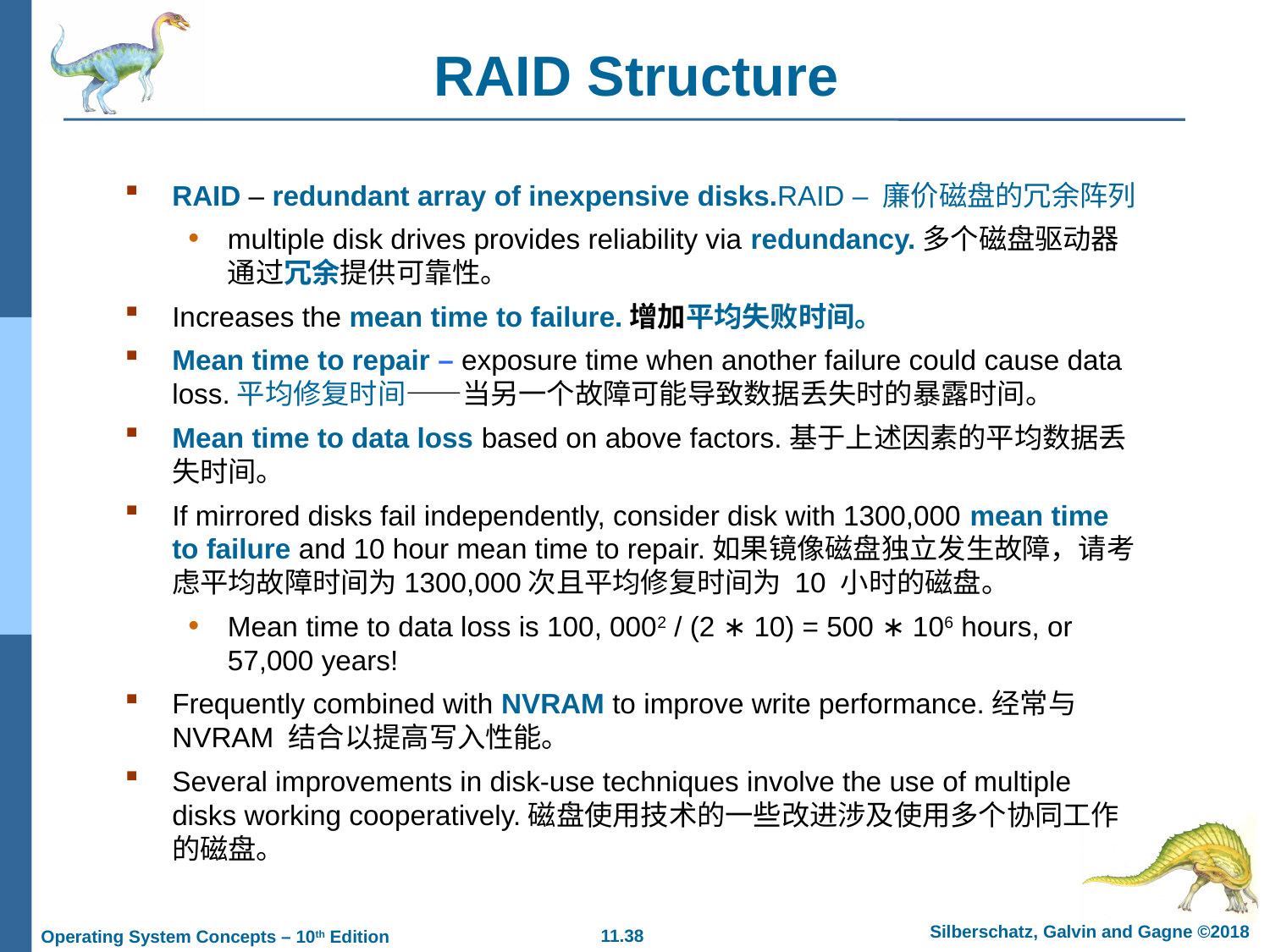

# RAID Structure
RAID – redundant array of inexpensive disks.RAID – 廉价磁盘的冗余阵列
multiple disk drives provides reliability via redundancy.多个磁盘驱动器通过冗余提供可靠性。
Increases the mean time to failure.增加平均失败时间。
Mean time to repair – exposure time when another failure could cause data loss.平均修复时间——当另一个故障可能导致数据丢失时的暴露时间。
Mean time to data loss based on above factors.基于上述因素的平均数据丢失时间。
If mirrored disks fail independently, consider disk with 1300,000 mean time to failure and 10 hour mean time to repair.如果镜像磁盘独立发生故障，请考虑平均故障时间为1300,000次且平均修复时间为 10 小时的磁盘。
Mean time to data loss is 100, 0002 / (2 ∗ 10) = 500 ∗ 106 hours, or 57,000 years!
Frequently combined with NVRAM to improve write performance.经常与 NVRAM 结合以提高写入性能。
Several improvements in disk-use techniques involve the use of multiple disks working cooperatively.磁盘使用技术的一些改进涉及使用多个协同工作的磁盘。